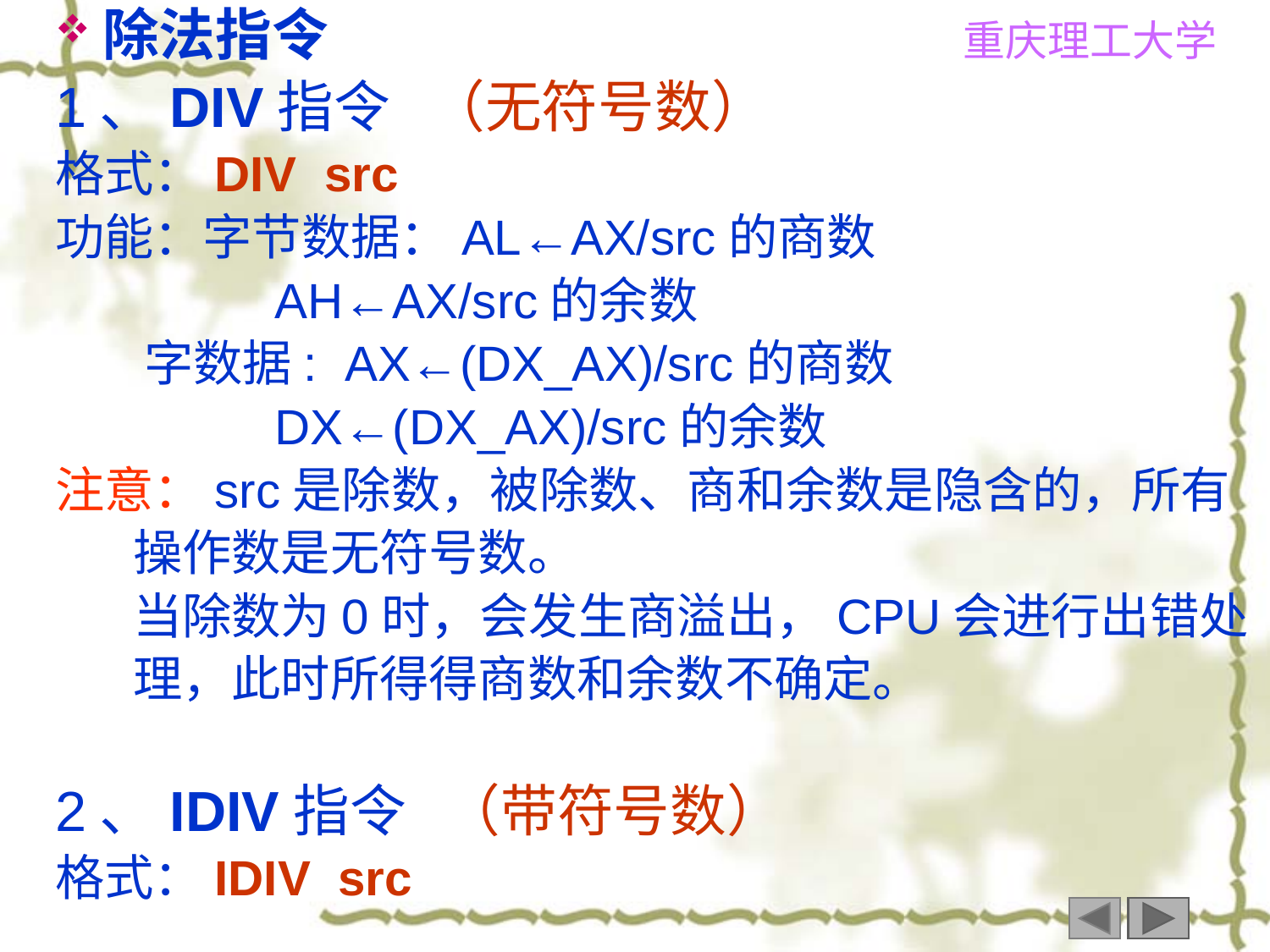

除法指令
1、DIV指令   （无符号数）
格式：DIV  src
功能：字节数据：AL←AX/src的商数
                AH←AX/src的余数
       字数据:  AX←(DX_AX)/src的商数
                DX←(DX_AX)/src的余数
注意：src是除数，被除数、商和余数是隐含的，所有
      操作数是无符号数。
      当除数为0时，会发生商溢出，CPU会进行出错处
      理，此时所得得商数和余数不确定。

2、IDIV指令   （带符号数）
格式：IDIV  src